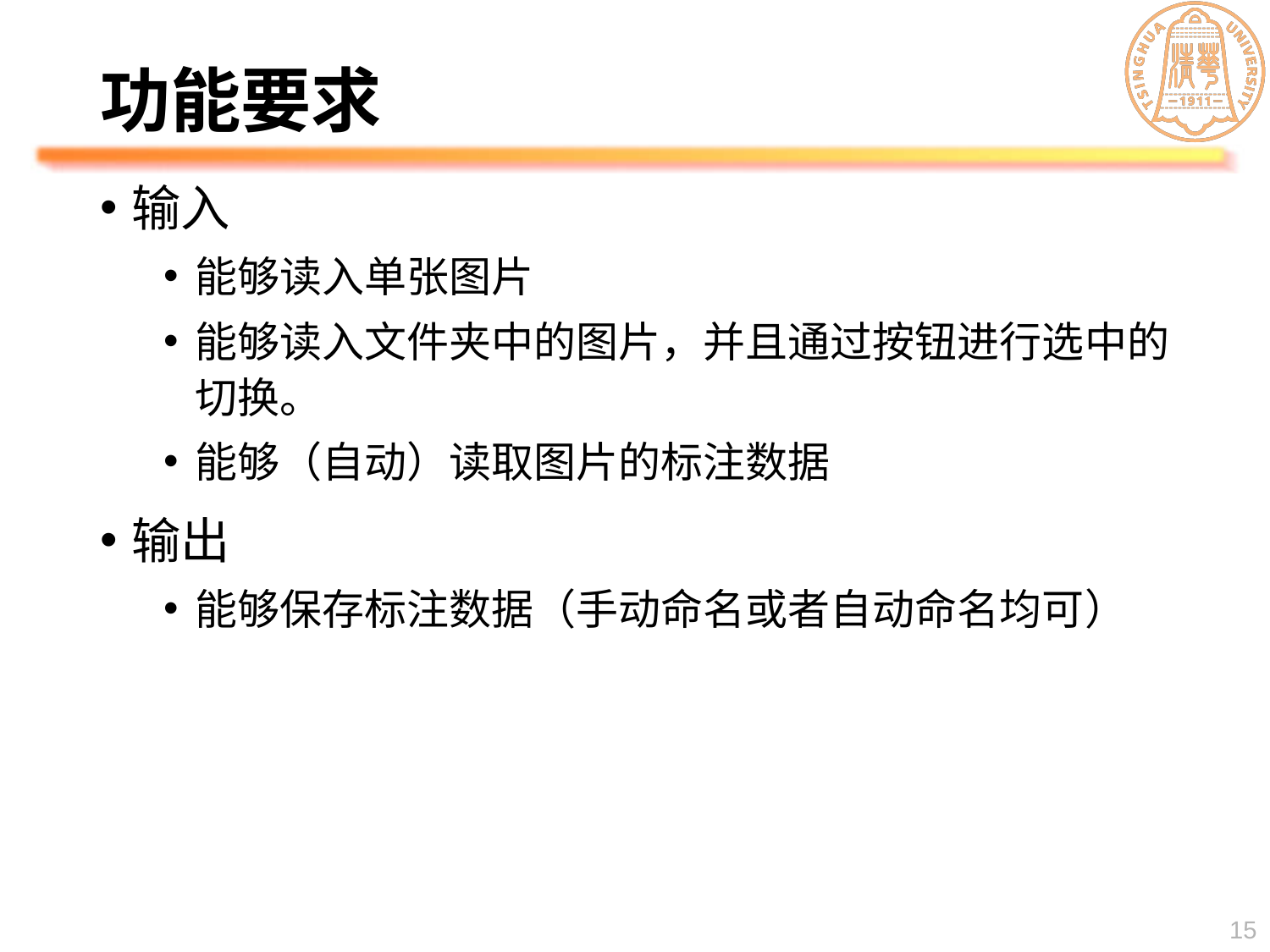

# 功能要求
输入
能够读入单张图片
能够读入文件夹中的图片，并且通过按钮进行选中的切换。
能够（自动）读取图片的标注数据
输出
能够保存标注数据（手动命名或者自动命名均可）

15